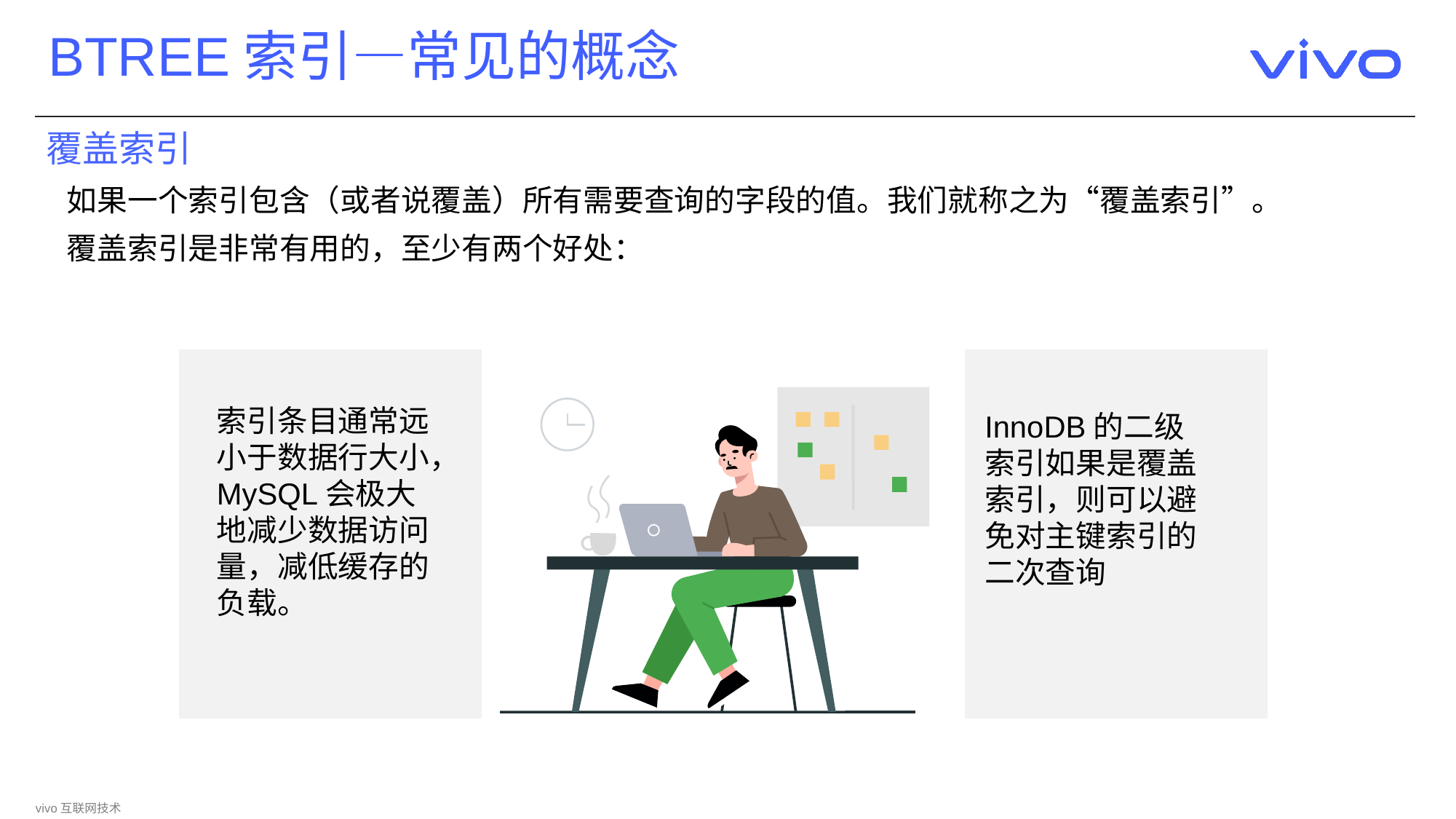

# BTREE索引—常见的概念
覆盖索引
  如果一个索引包含（或者说覆盖）所有需要查询的字段的值。我们就称之为“覆盖索引”。
  覆盖索引是非常有用的，至少有两个好处：

索引条目通常远小于数据行大小，MySQL会极大地减少数据访问量，减低缓存的负载。

Supporting text here.
… …
InnoDB的二级索引如果是覆盖索引，则可以避免对主键索引的二次查询